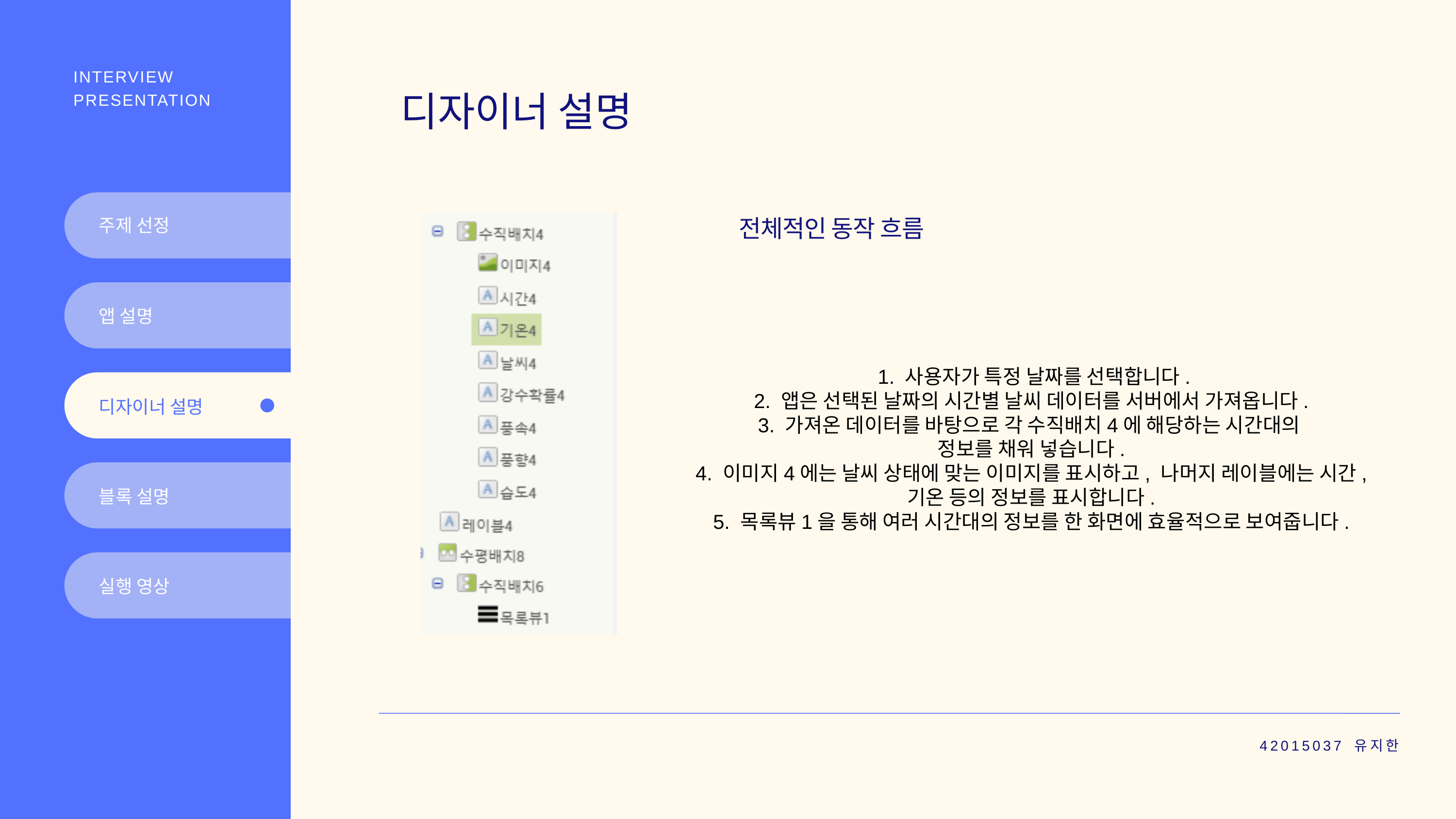

INTERVIEW PRESENTATION
디자이너 설명

전체적인 동작 흐름

주제 선정

앱 설명
 1. 사용자가 특정 날짜를 선택합니다.
2. 앱은 선택된 날짜의 시간별 날씨 데이터를 서버에서 가져옵니다.
3. 가져온 데이터를 바탕으로 각 수직배치4에 해당하는 시간대의
정보를 채워 넣습니다.
4. 이미지4에는 날씨 상태에 맞는 이미지를 표시하고, 나머지 레이블에는 시간, 기온 등의 정보를 표시합니다.
5. 목록뷰1을 통해 여러 시간대의 정보를 한 화면에 효율적으로 보여줍니다.

디자이너 설명

블록 설명

실행 영상

42015037 유지한